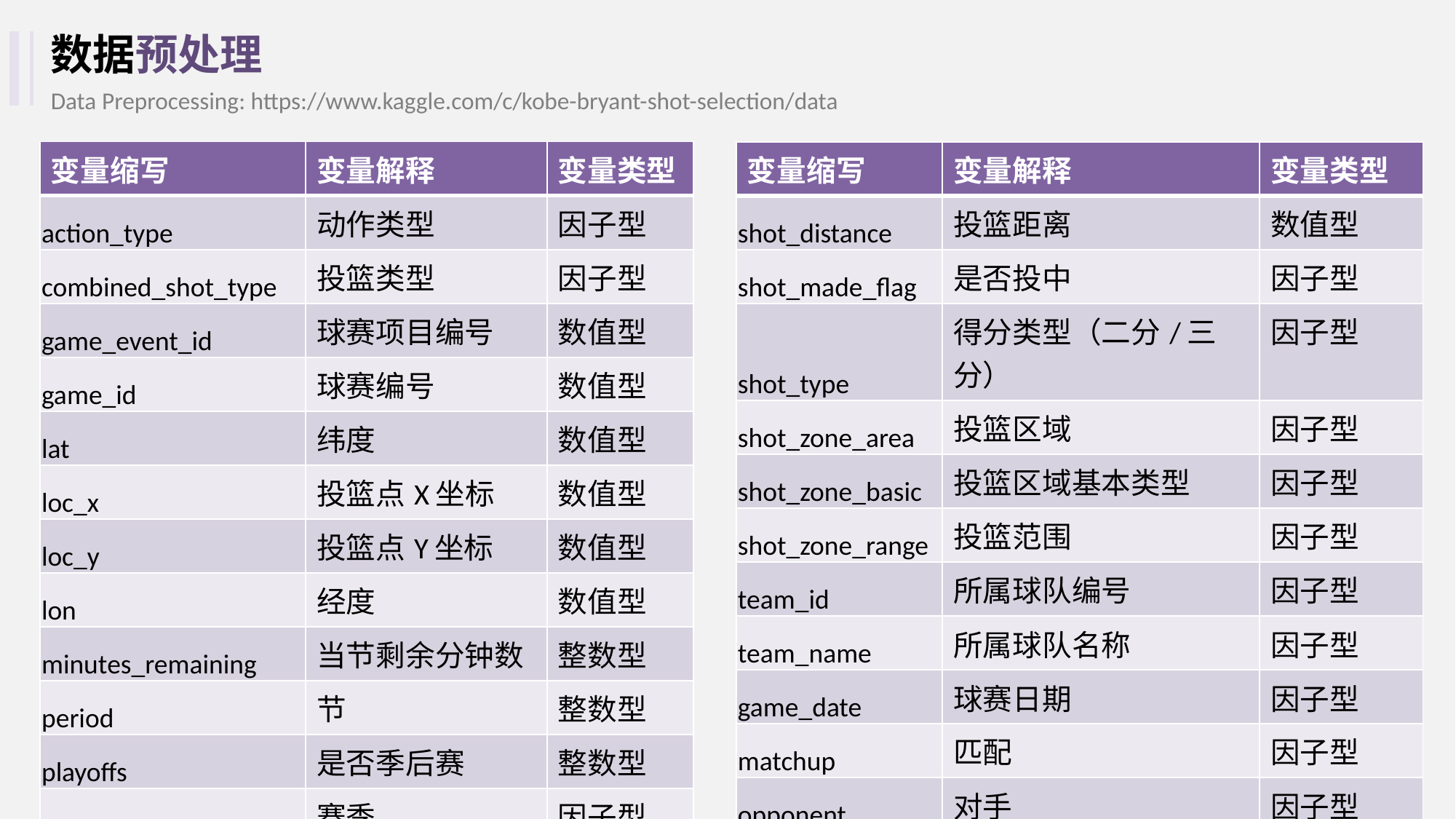

数据预处理
Data Preprocessing: https://www.kaggle.com/c/kobe-bryant-shot-selection/data
| 变量缩写 | 变量解释 | 变量类型 |
| --- | --- | --- |
| action\_type | 动作类型 | 因子型 |
| combined\_shot\_type | 投篮类型 | 因子型 |
| game\_event\_id | 球赛项目编号 | 数值型 |
| game\_id | 球赛编号 | 数值型 |
| lat | 纬度 | 数值型 |
| loc\_x | 投篮点X坐标 | 数值型 |
| loc\_y | 投篮点Y坐标 | 数值型 |
| lon | 经度 | 数值型 |
| minutes\_remaining | 当节剩余分钟数 | 整数型 |
| period | 节 | 整数型 |
| playoffs | 是否季后赛 | 整数型 |
| season | 赛季 | 因子型 |
| seconds\_remaining | 当节剩余秒数 | 整数型 |
| 变量缩写 | 变量解释 | 变量类型 |
| --- | --- | --- |
| shot\_distance | 投篮距离 | 数值型 |
| shot\_made\_flag | 是否投中 | 因子型 |
| shot\_type | 得分类型（二分/三分） | 因子型 |
| shot\_zone\_area | 投篮区域 | 因子型 |
| shot\_zone\_basic | 投篮区域基本类型 | 因子型 |
| shot\_zone\_range | 投篮范围 | 因子型 |
| team\_id | 所属球队编号 | 因子型 |
| team\_name | 所属球队名称 | 因子型 |
| game\_date | 球赛日期 | 因子型 |
| matchup | 匹配 | 因子型 |
| opponent | 对手 | 因子型 |
| shot\_id | 投篮编号 | 整数型 |
|  |  |  |